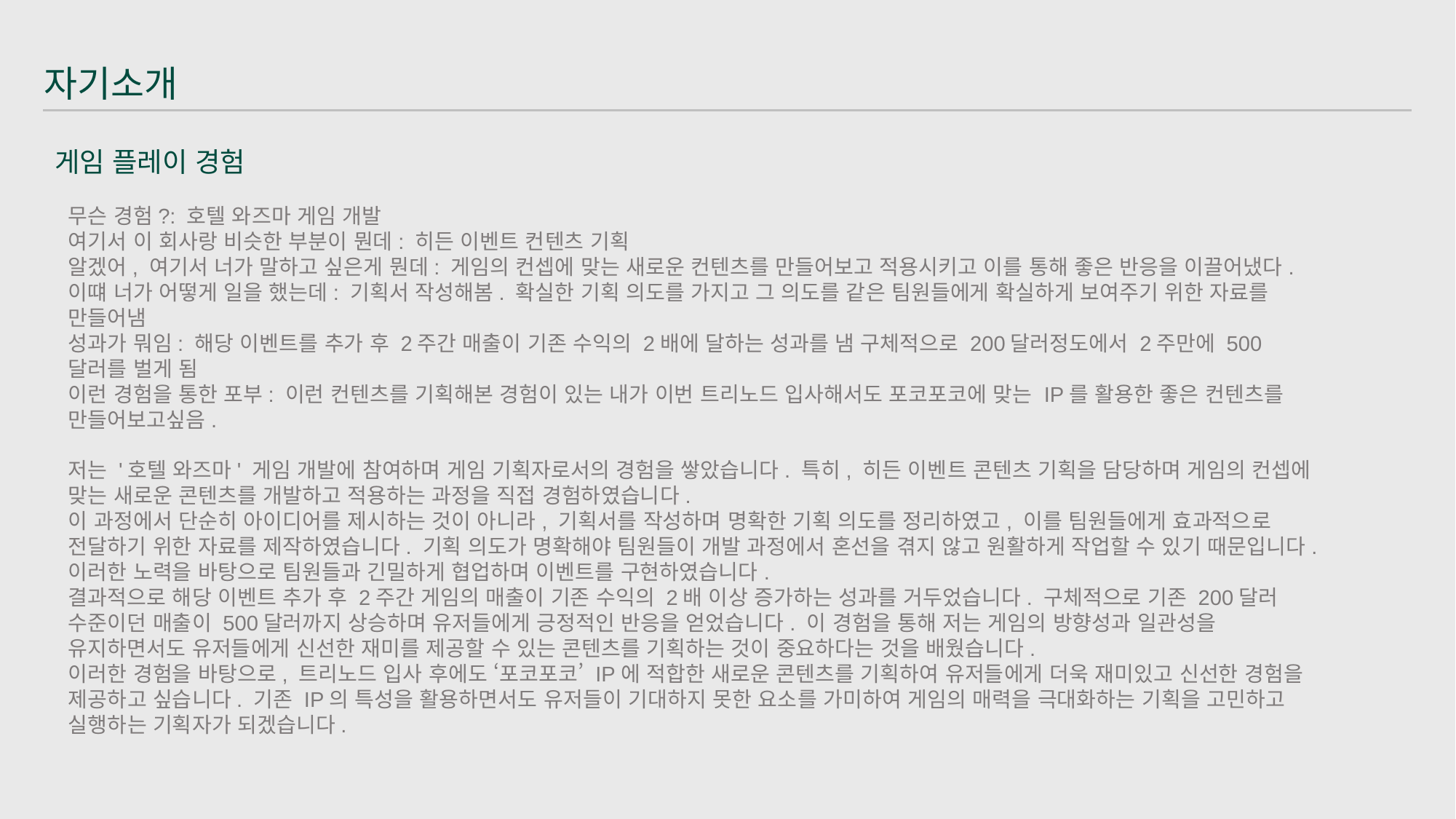

자기소개
게임 플레이 경험
무슨 경험?: 호텔 와즈마 게임 개발
여기서 이 회사랑 비슷한 부분이 뭔데: 히든 이벤트 컨텐츠 기획
알겠어, 여기서 너가 말하고 싶은게 뭔데: 게임의 컨셉에 맞는 새로운 컨텐츠를 만들어보고 적용시키고 이를 통해 좋은 반응을 이끌어냈다.
이떄 너가 어떻게 일을 했는데: 기획서 작성해봄. 확실한 기획 의도를 가지고 그 의도를 같은 팀원들에게 확실하게 보여주기 위한 자료를 만들어냄
성과가 뭐임: 해당 이벤트를 추가 후 2주간 매출이 기존 수익의 2배에 달하는 성과를 냄 구체적으로 200달러정도에서 2주만에 500달러를 벌게 됨
이런 경험을 통한 포부: 이런 컨텐츠를 기획해본 경험이 있는 내가 이번 트리노드 입사해서도 포코포코에 맞는 IP를 활용한 좋은 컨텐츠를 만들어보고싶음.

저는 '호텔 와즈마' 게임 개발에 참여하며 게임 기획자로서의 경험을 쌓았습니다. 특히, 히든 이벤트 콘텐츠 기획을 담당하며 게임의 컨셉에 맞는 새로운 콘텐츠를 개발하고 적용하는 과정을 직접 경험하였습니다.
이 과정에서 단순히 아이디어를 제시하는 것이 아니라, 기획서를 작성하며 명확한 기획 의도를 정리하였고, 이를 팀원들에게 효과적으로 전달하기 위한 자료를 제작하였습니다. 기획 의도가 명확해야 팀원들이 개발 과정에서 혼선을 겪지 않고 원활하게 작업할 수 있기 때문입니다. 이러한 노력을 바탕으로 팀원들과 긴밀하게 협업하며 이벤트를 구현하였습니다.
결과적으로 해당 이벤트 추가 후 2주간 게임의 매출이 기존 수익의 2배 이상 증가하는 성과를 거두었습니다. 구체적으로 기존 200달러 수준이던 매출이 500달러까지 상승하며 유저들에게 긍정적인 반응을 얻었습니다. 이 경험을 통해 저는 게임의 방향성과 일관성을 유지하면서도 유저들에게 신선한 재미를 제공할 수 있는 콘텐츠를 기획하는 것이 중요하다는 것을 배웠습니다.
이러한 경험을 바탕으로, 트리노드 입사 후에도 ‘포코포코’ IP에 적합한 새로운 콘텐츠를 기획하여 유저들에게 더욱 재미있고 신선한 경험을 제공하고 싶습니다. 기존 IP의 특성을 활용하면서도 유저들이 기대하지 못한 요소를 가미하여 게임의 매력을 극대화하는 기획을 고민하고 실행하는 기획자가 되겠습니다.